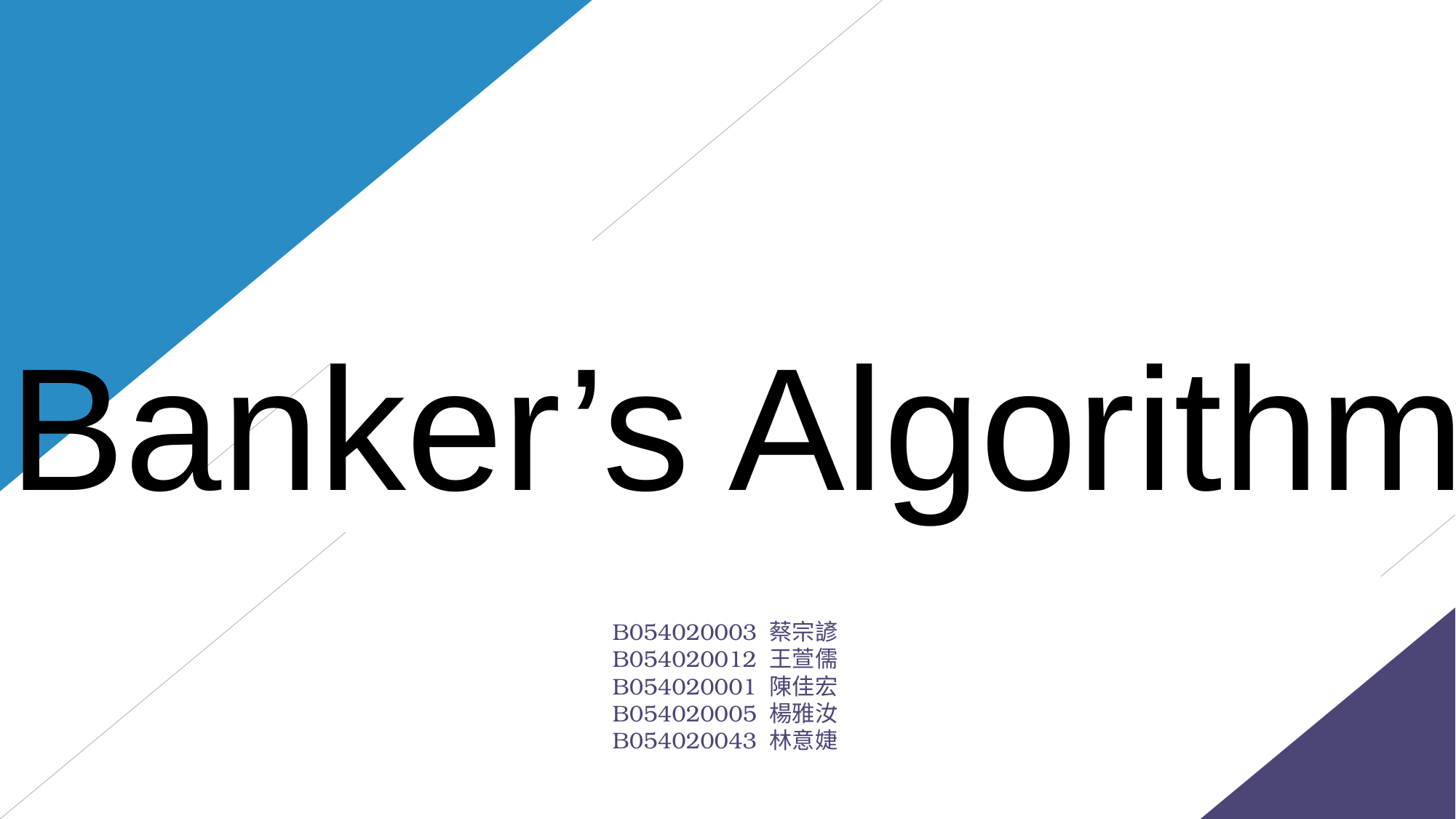

Banker’s Algorithm

B054020003 蔡宗諺
B054020012 王萱儒
B054020001 陳佳宏
B054020005 楊雅汝
B054020043 林意婕